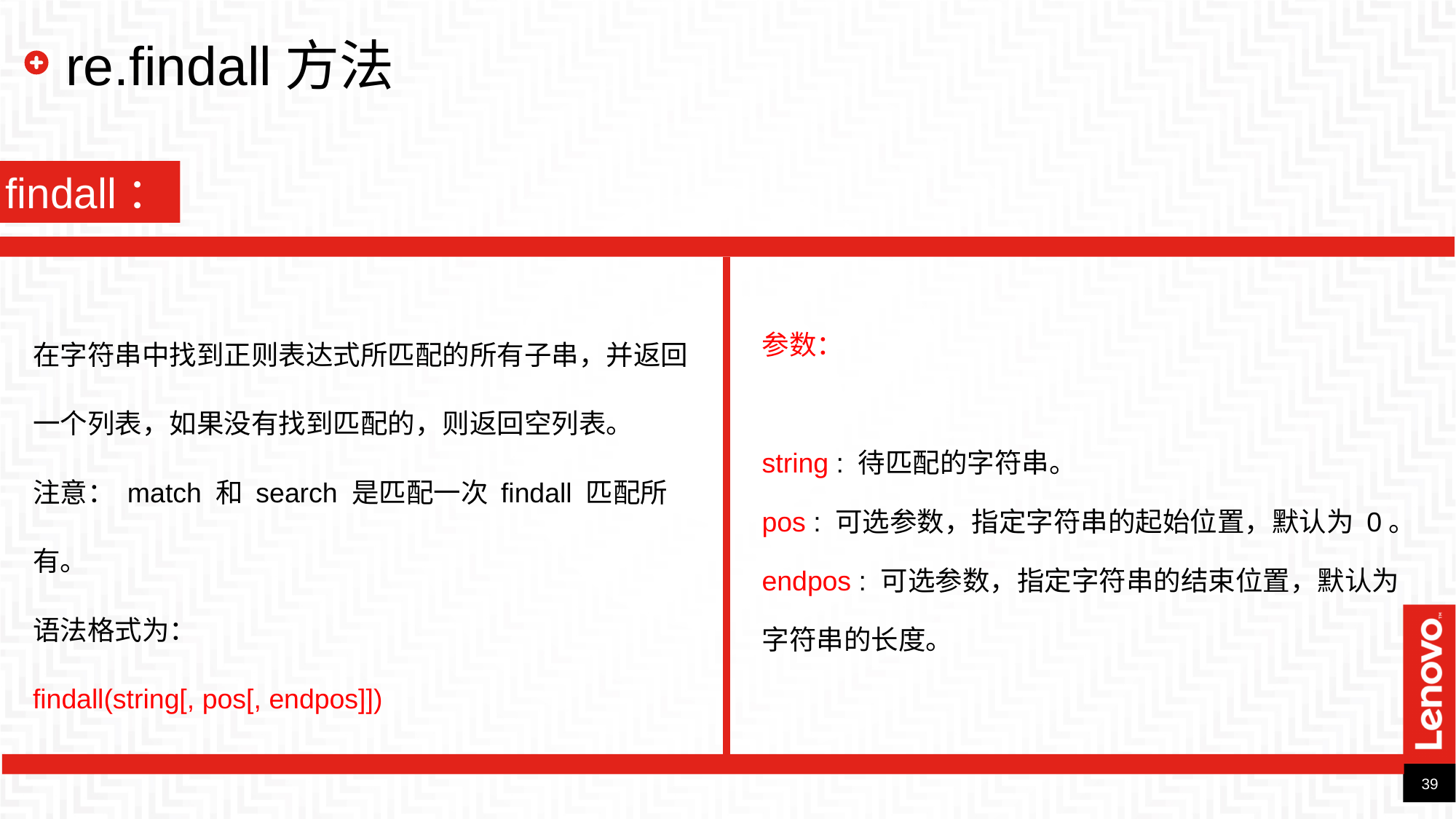

# re.findall方法
findall：

在字符串中找到正则表达式所匹配的所有子串，并返回一个列表，如果没有找到匹配的，则返回空列表。
注意： match 和 search 是匹配一次 findall 匹配所有。
语法格式为：
findall(string[, pos[, endpos]])
参数：

string : 待匹配的字符串。
pos : 可选参数，指定字符串的起始位置，默认为 0。
endpos : 可选参数，指定字符串的结束位置，默认为字符串的长度。